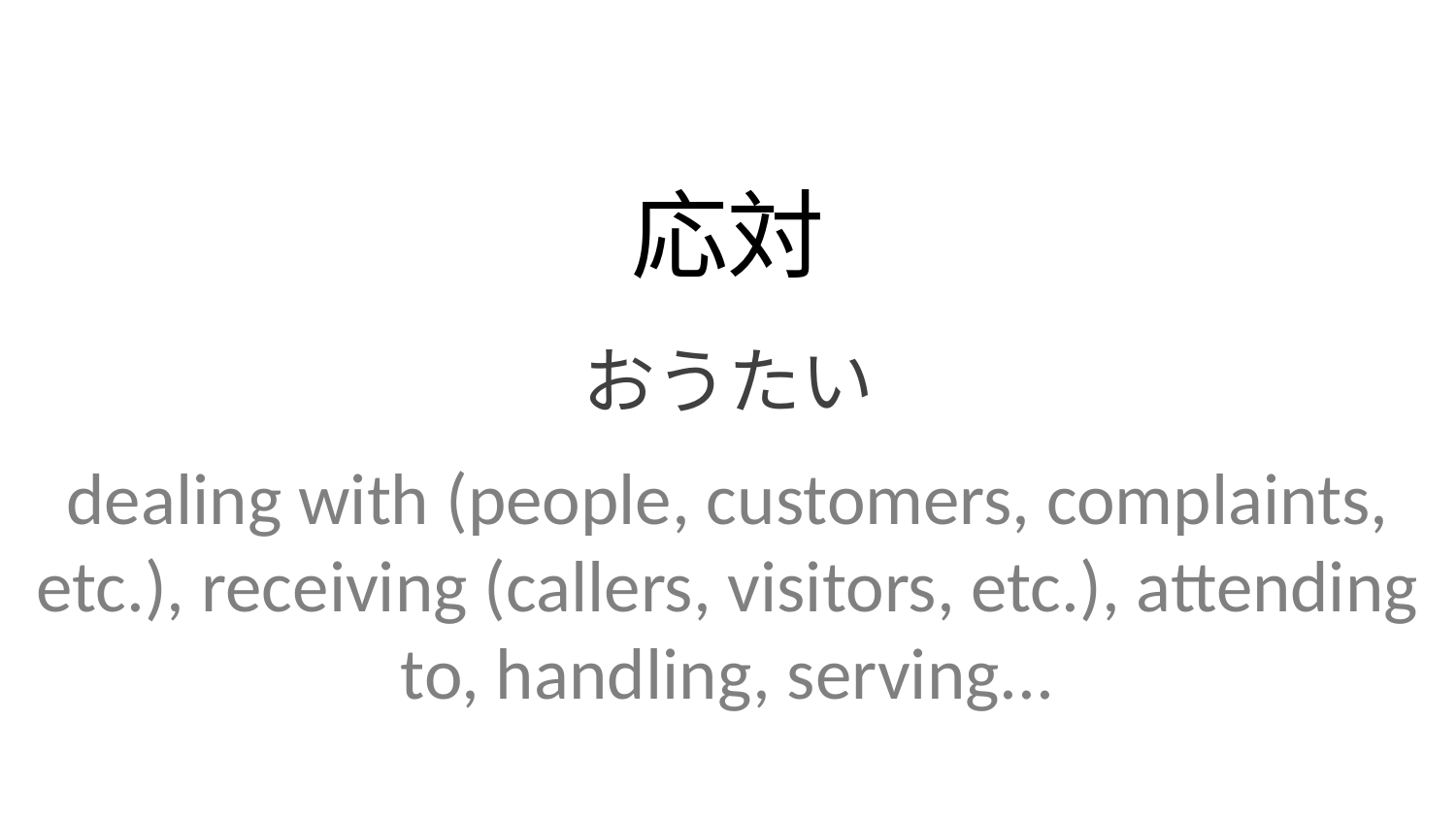

応対

おうたい
dealing with (people, customers, complaints, etc.), receiving (callers, visitors, etc.), attending to, handling, serving...